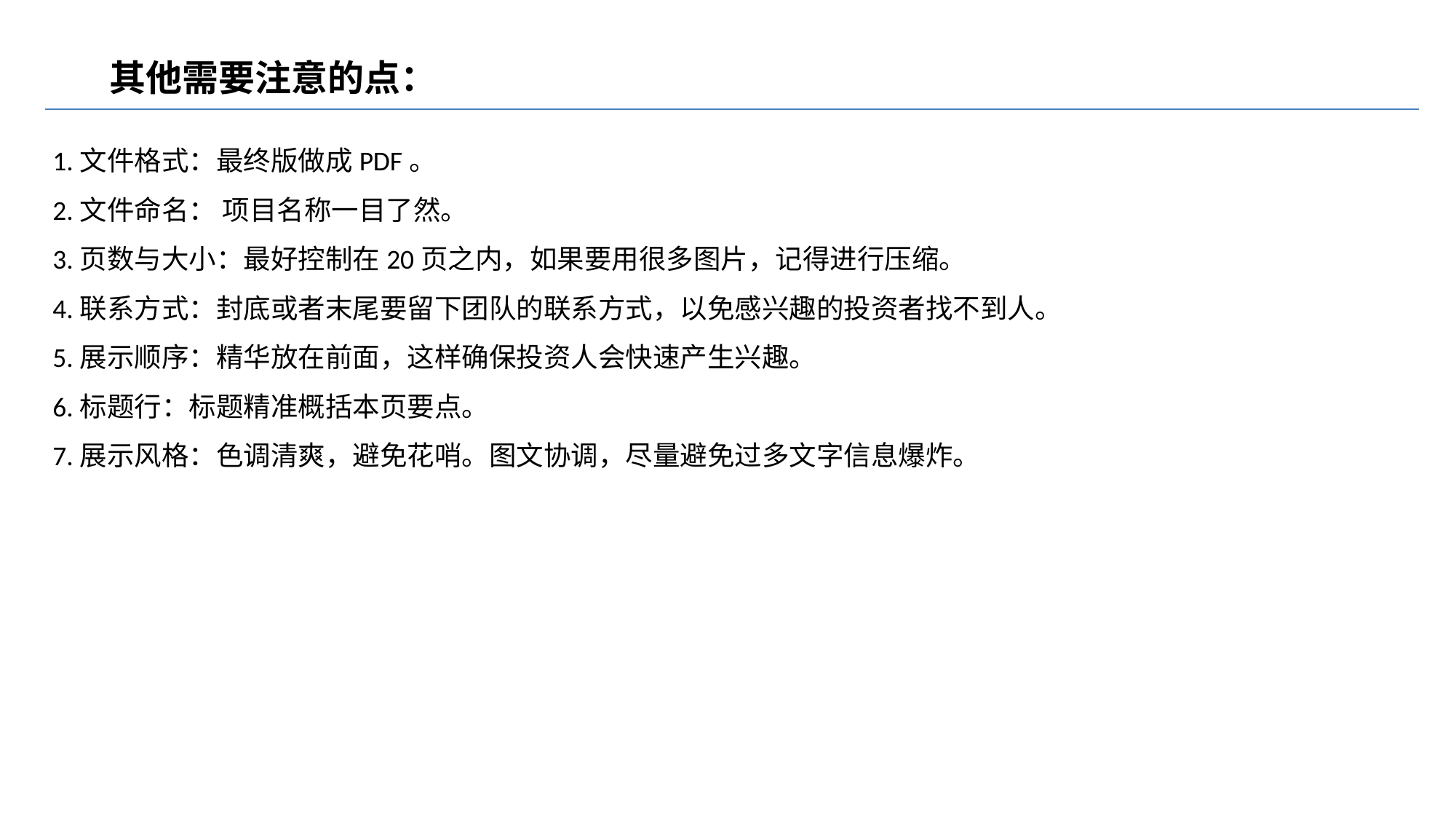

# 其他需要注意的点：
1.文件格式：最终版做成PDF。
2.文件命名： 项目名称一目了然。
3.页数与大小：最好控制在20页之内，如果要用很多图片，记得进行压缩。
4.联系方式：封底或者末尾要留下团队的联系方式，以免感兴趣的投资者找不到人。
5.展示顺序：精华放在前面，这样确保投资人会快速产生兴趣。
6.标题行：标题精准概括本页要点。
7.展示风格：色调清爽，避免花哨。图文协调，尽量避免过多文字信息爆炸。